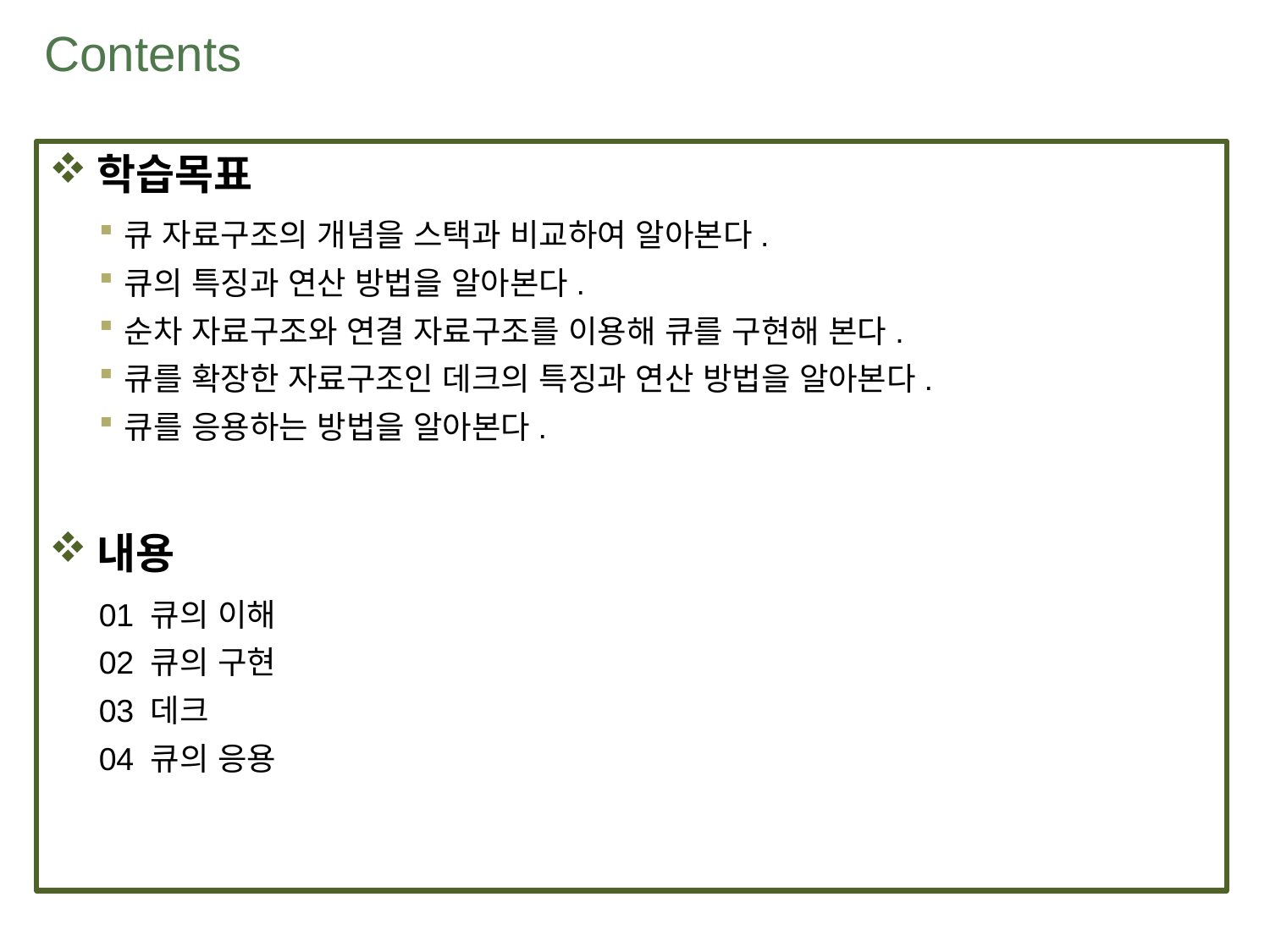

학습목표
큐 자료구조의 개념을 스택과 비교하여 알아본다.
큐의 특징과 연산 방법을 알아본다.
순차 자료구조와 연결 자료구조를 이용해 큐를 구현해 본다.
큐를 확장한 자료구조인 데크의 특징과 연산 방법을 알아본다.
큐를 응용하는 방법을 알아본다.

내용
01 큐의 이해
02 큐의 구현
03 데크
04 큐의 응용